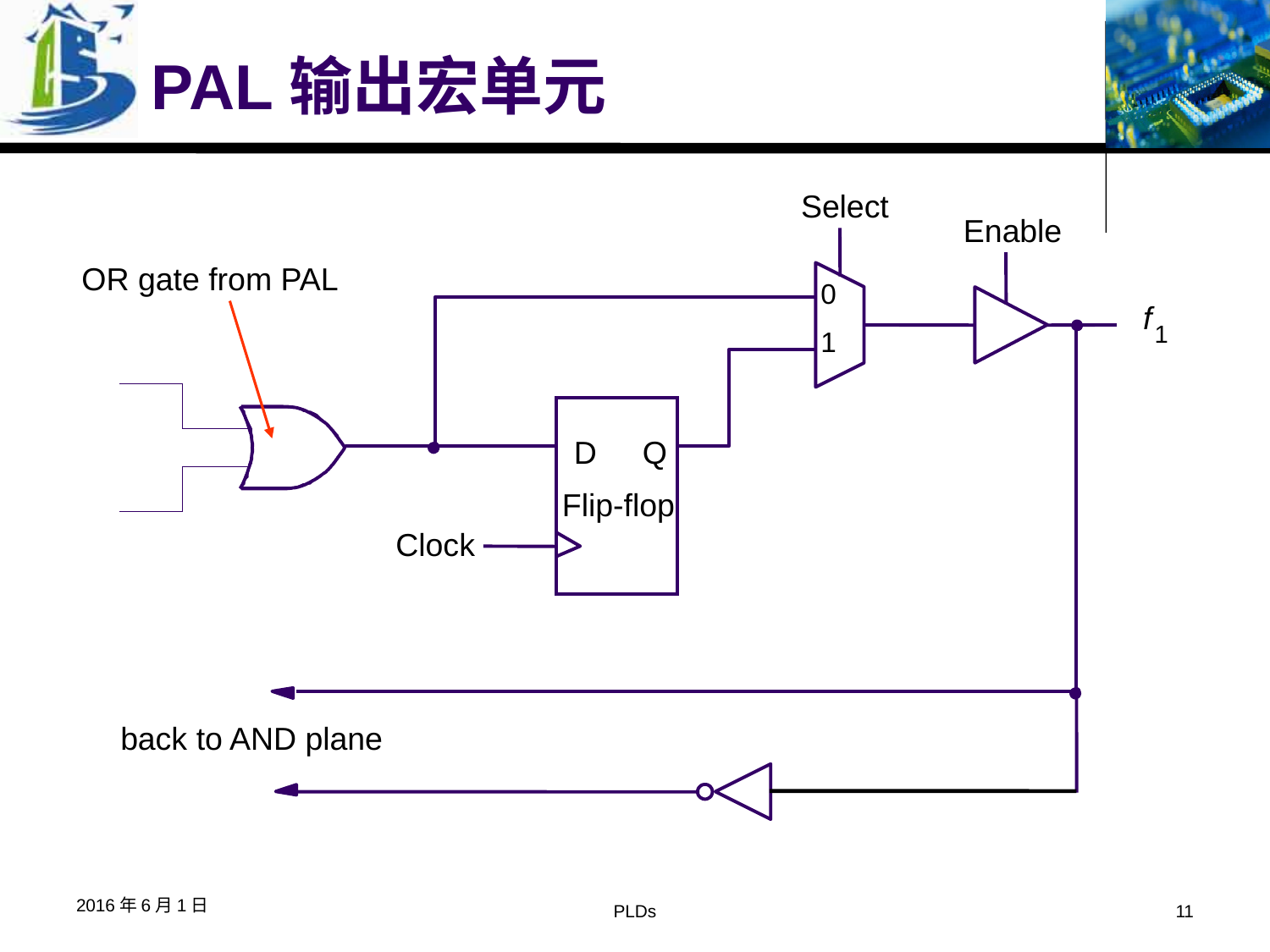

# PAL输出宏单元
Select
Enable

OR gate from PAL

0
1

f

1

D
Q

Flip-flop

Clock

back to AND plane

2016年6月1日
PLDs
11